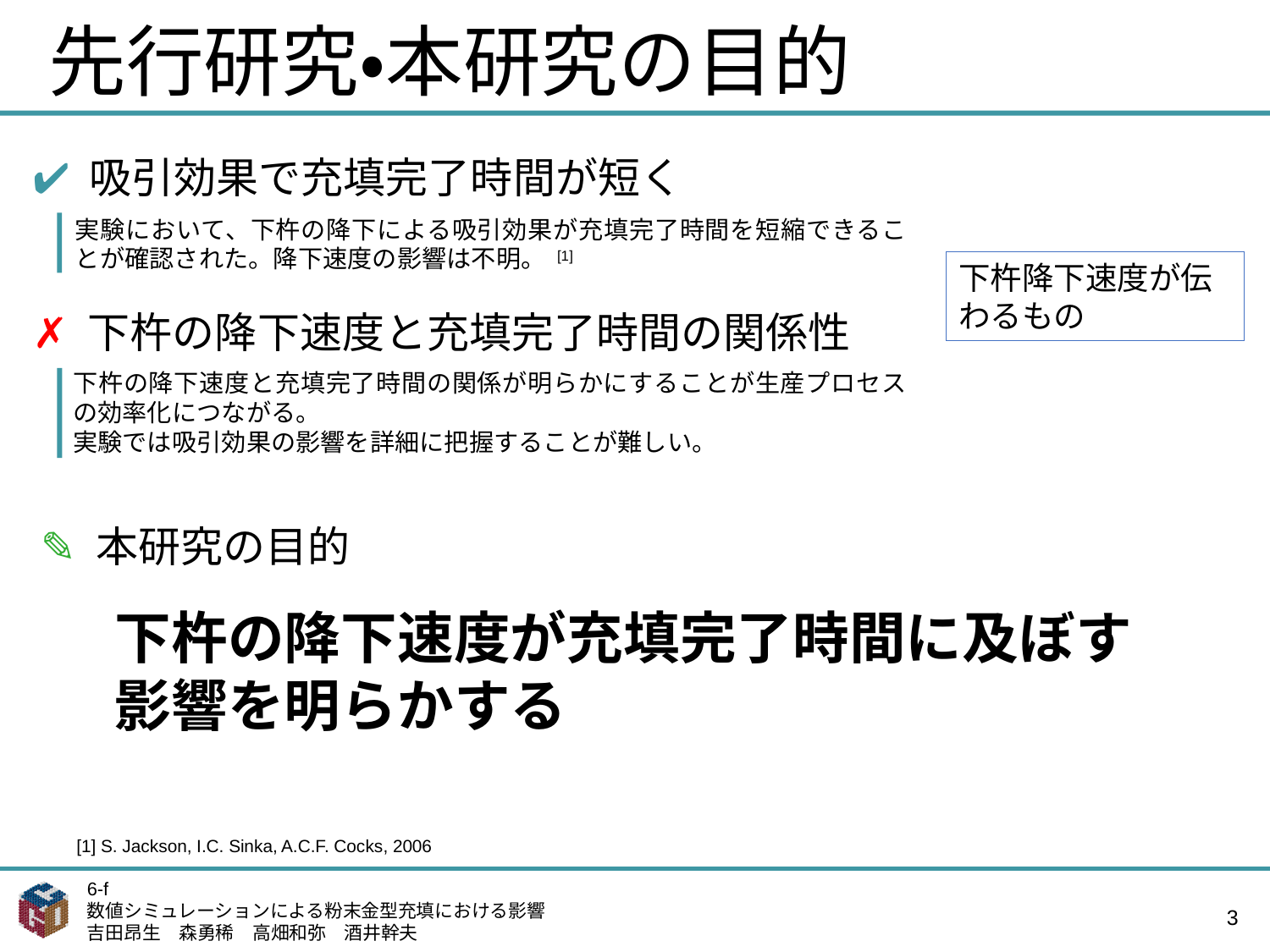

# 先行研究・本研究の目的
✔ 吸引効果で充填完了時間が短く
実験において、下杵の降下による吸引効果が充填完了時間を短縮できることが確認された。降下速度の影響は不明。 [1]

下杵降下速度が伝わるもの
✗ 下杵の降下速度と充填完了時間の関係性
下杵の降下速度と充填完了時間の関係が明らかにすることが生産プロセスの効率化につながる。
実験では吸引効果の影響を詳細に把握することが難しい。

✎ 本研究の目的
下杵の降下速度が充填完了時間に及ぼす影響を明らかする
[1] S. Jackson, I.C. Sinka, A.C.F. Cocks, 2006